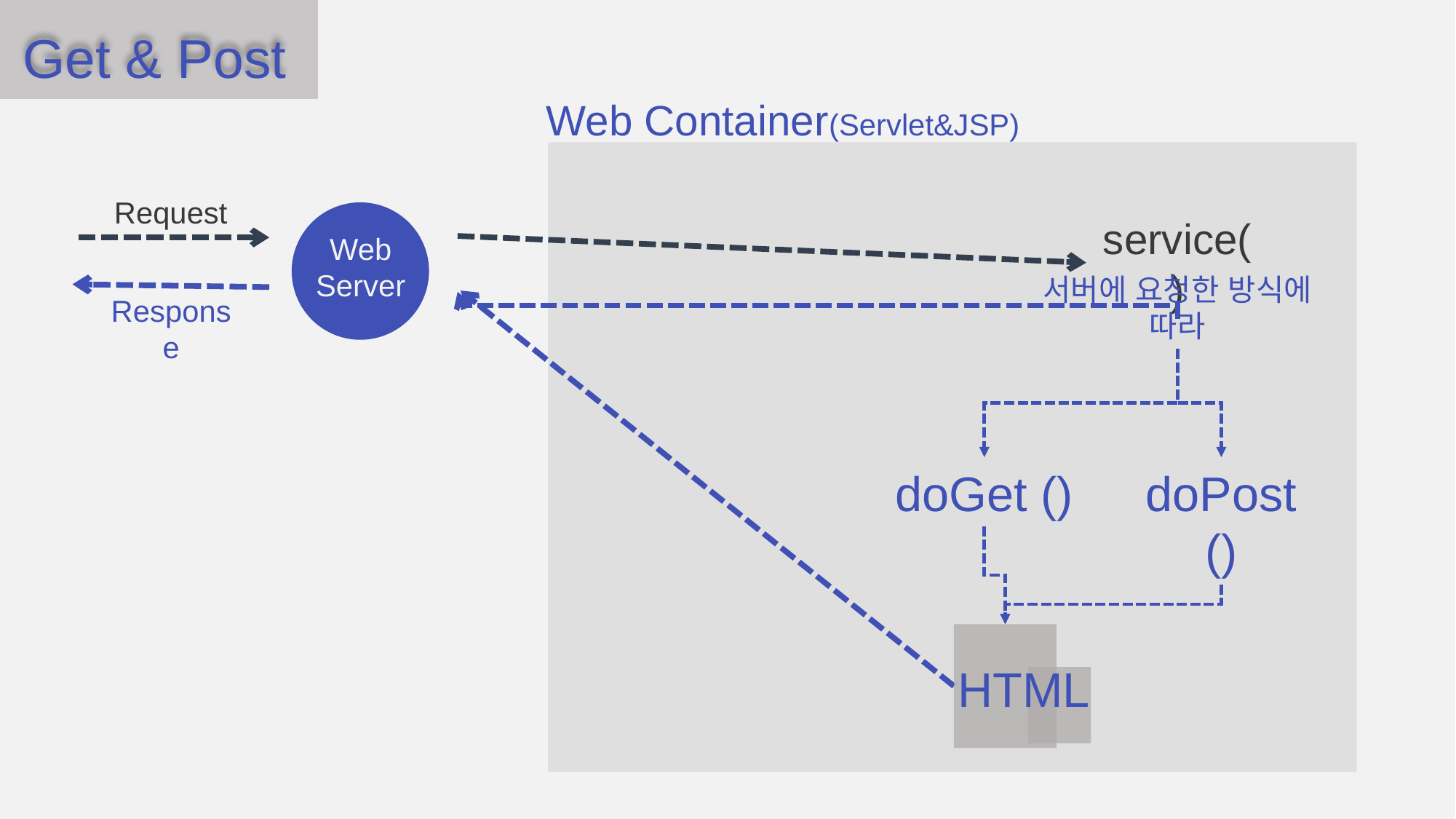

Get & Post
Web Container(Servlet&JSP)

Request

Web Server
service()
서버에 요청한 방식에 따라
Response
doPost ()
doGet ()

HTML